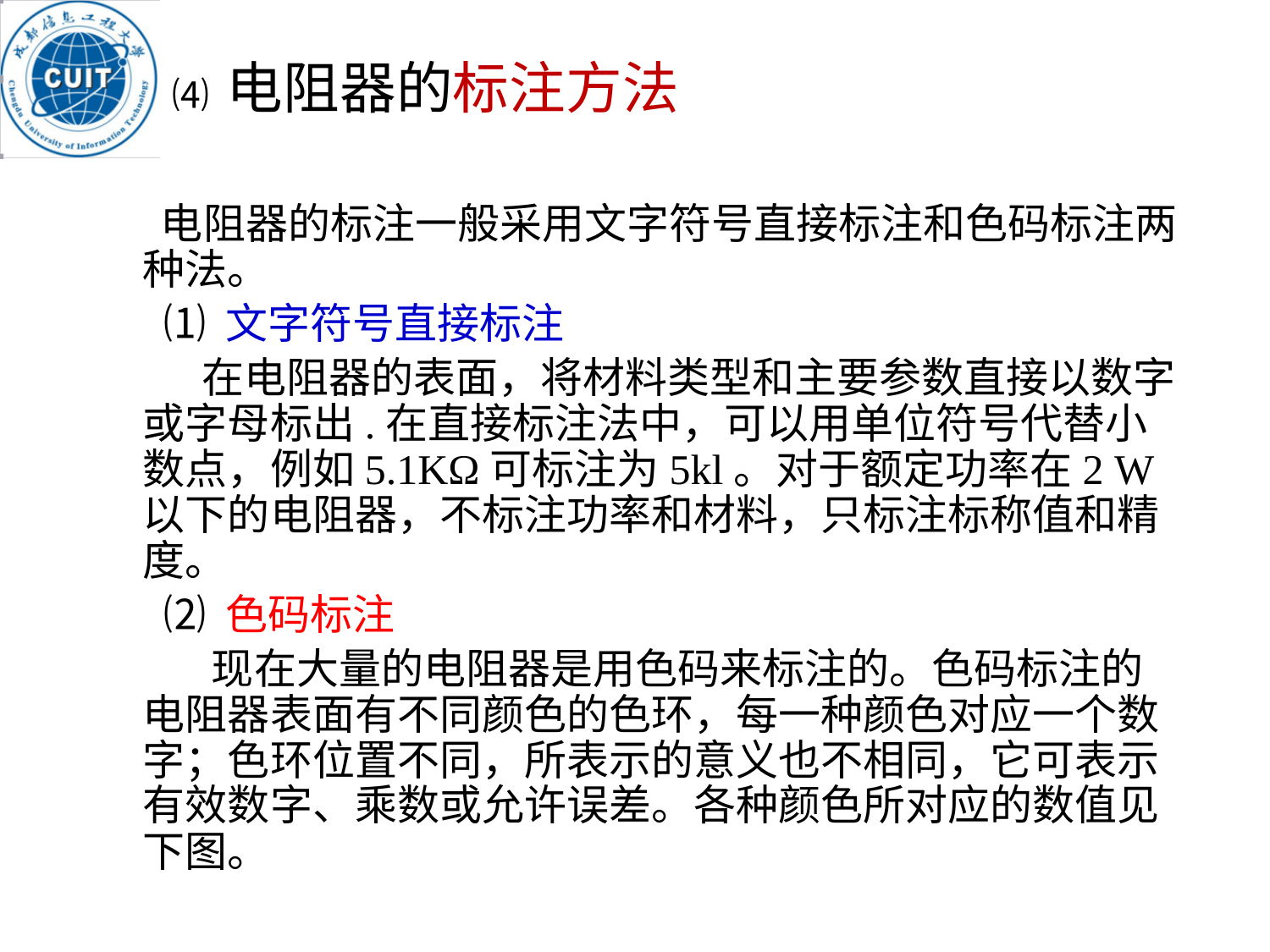

# ⑷ 电阻器的标注方法
         电阻器的标注一般采用文字符号直接标注和色码标注两种法。
         ⑴ 文字符号直接标注
            在电阻器的表面，将材料类型和主要参数直接以数字或字母标出.在直接标注法中，可以用单位符号代替小数点，例如5.1KΩ可标注为5kl。对于额定功率在2 W以下的电阻器，不标注功率和材料，只标注标称值和精度。
         ⑵ 色码标注
             现在大量的电阻器是用色码来标注的。色码标注的电阻器表面有不同颜色的色环，每一种颜色对应一个数字；色环位置不同，所表示的意义也不相同，它可表示有效数字、乘数或允许误差。各种颜色所对应的数值见下图。